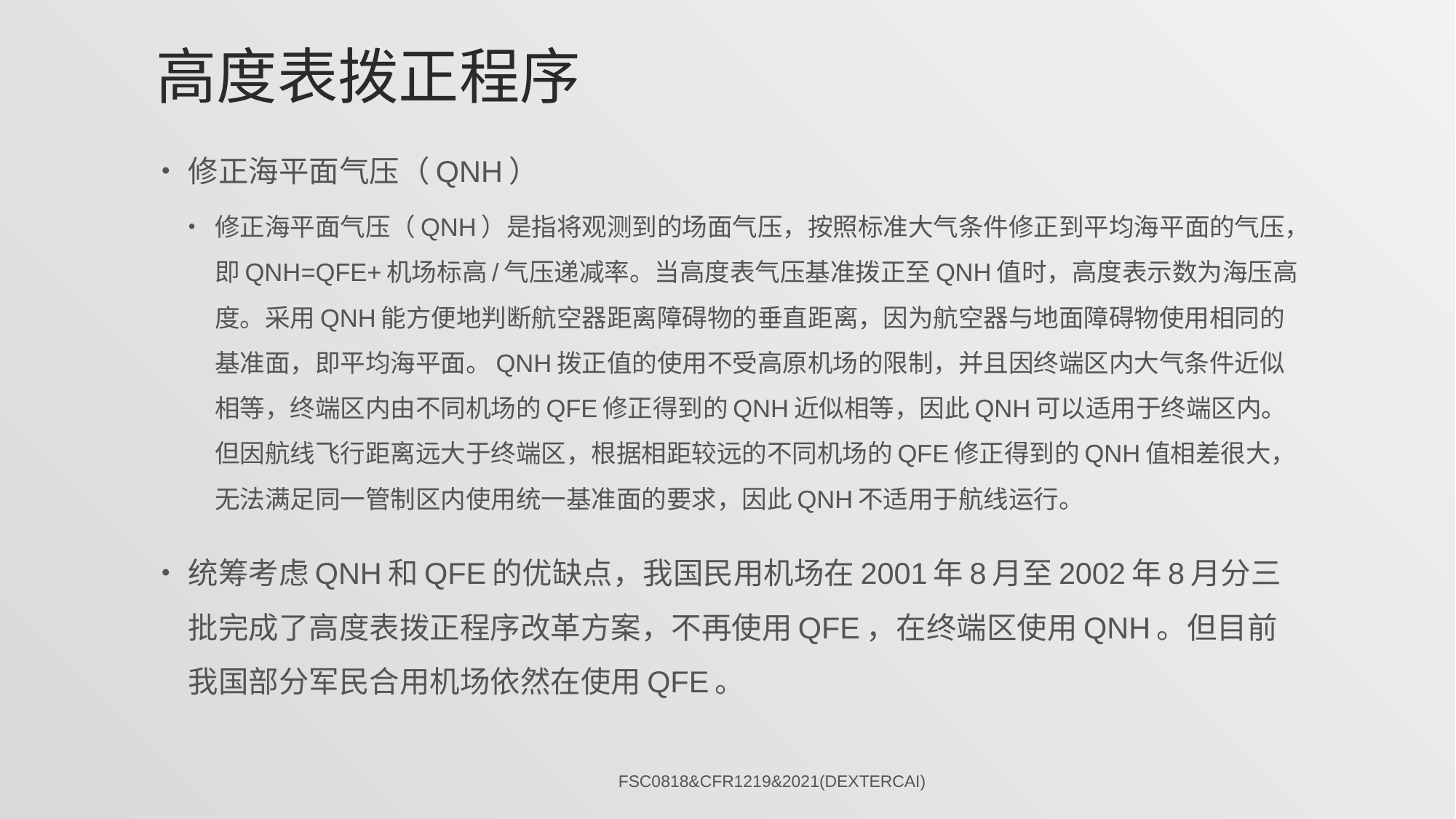

# 高度表拨正程序
修正海平面气压（QNH）
修正海平面气压（QNH）是指将观测到的场面气压，按照标准大气条件修正到平均海平面的气压，即QNH=QFE+机场标高/气压递减率。当高度表气压基准拨正至QNH值时，高度表示数为海压高度。采用QNH能方便地判断航空器距离障碍物的垂直距离，因为航空器与地面障碍物使用相同的基准面，即平均海平面。QNH拨正值的使用不受高原机场的限制，并且因终端区内大气条件近似相等，终端区内由不同机场的QFE修正得到的QNH近似相等，因此QNH可以适用于终端区内。但因航线飞行距离远大于终端区，根据相距较远的不同机场的QFE修正得到的QNH值相差很大，无法满足同一管制区内使用统一基准面的要求，因此QNH不适用于航线运行。
统筹考虑QNH和QFE的优缺点，我国民用机场在2001年8月至2002年8月分三批完成了高度表拨正程序改革方案，不再使用QFE，在终端区使用QNH。但目前我国部分军民合用机场依然在使用QFE。
FSC0818&CFR1219&2021(DexterCai)